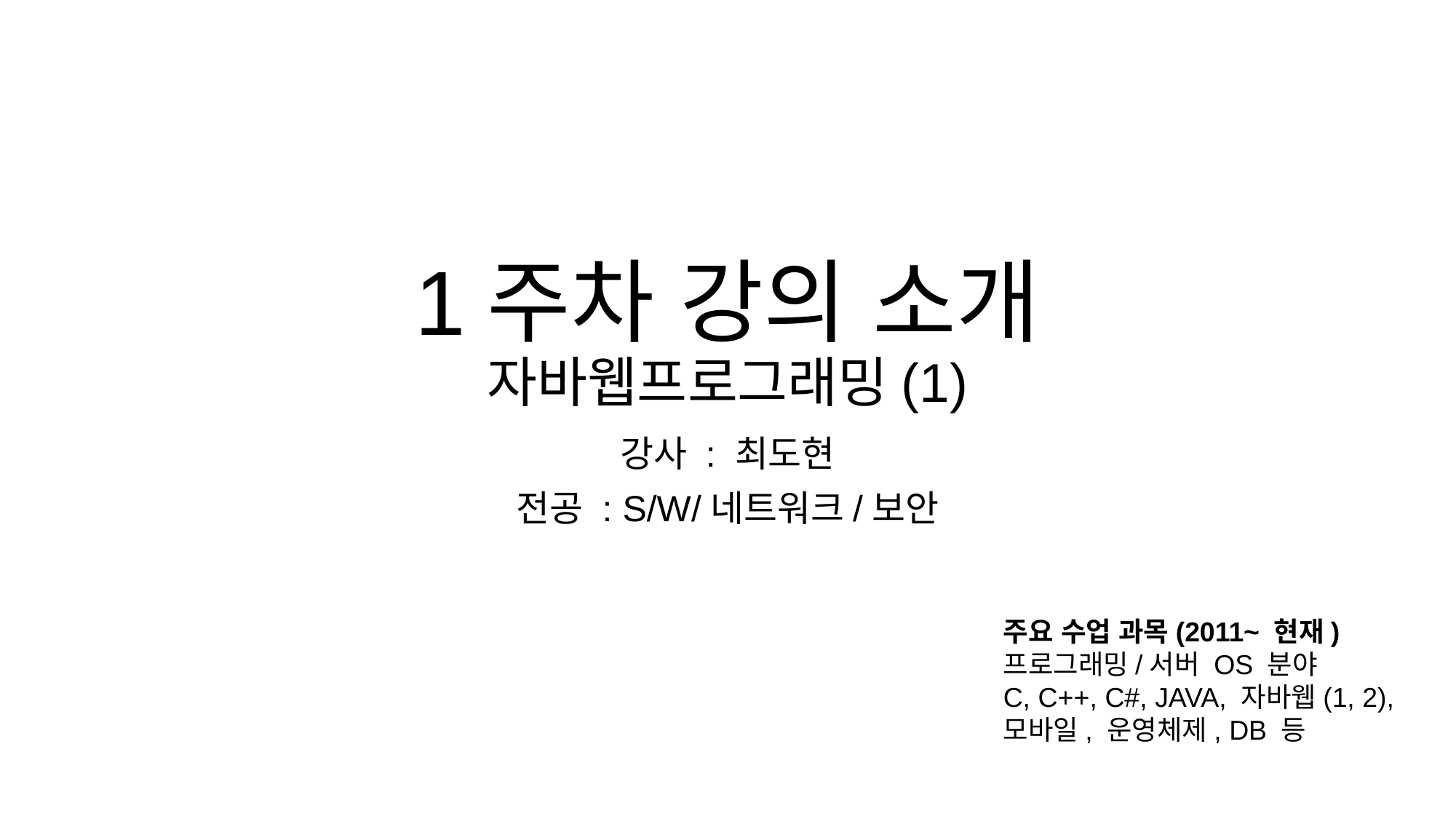

# 1주차 강의 소개 자바웹프로그래밍(1)
강사 : 최도현
전공 : S/W/네트워크/보안

주요 수업 과목(2011~ 현재)
프로그래밍/서버 OS 분야
C, C++, C#, JAVA, 자바웹(1, 2), 모바일, 운영체제, DB 등